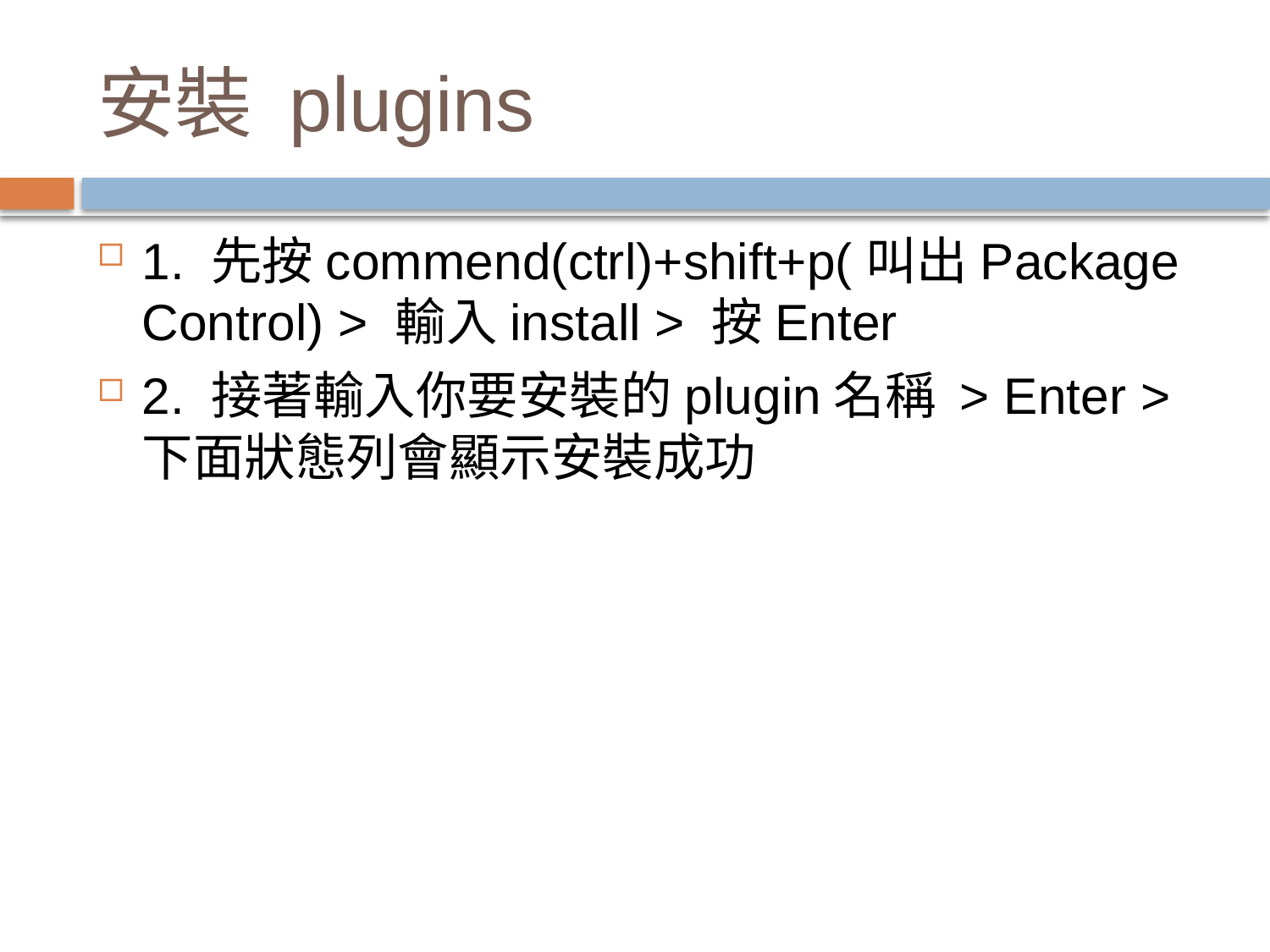

# 安裝 plugins
1. 先按commend(ctrl)+shift+p(叫出Package Control) > 輸入install > 按Enter
2. 接著輸入你要安裝的plugin名稱 > Enter >下面狀態列會顯示安裝成功